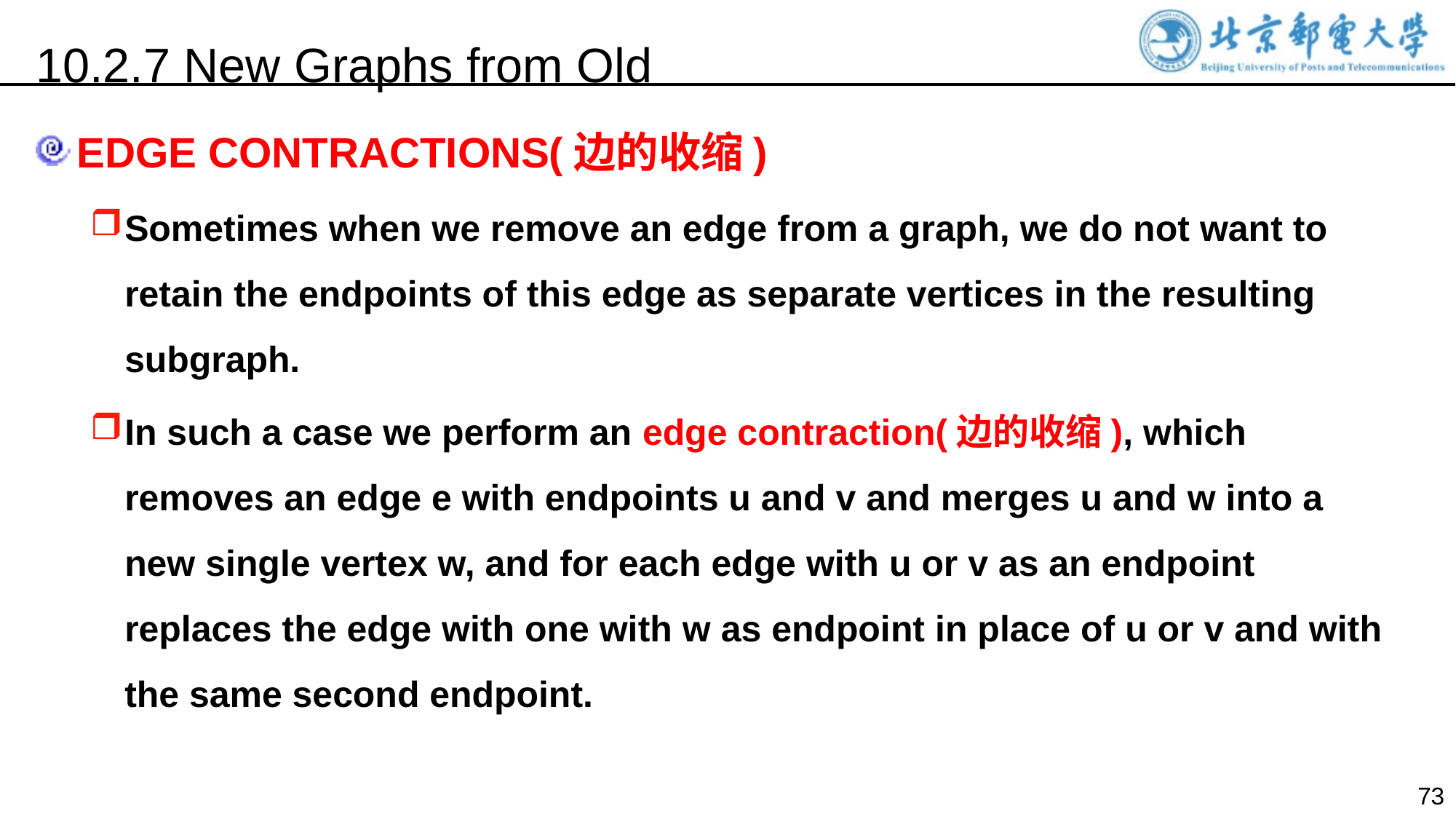

10.2.7 New Graphs from Old
EDGE CONTRACTIONS(边的收缩)
Sometimes when we remove an edge from a graph, we do not want to retain the endpoints of this edge as separate vertices in the resulting subgraph.
In such a case we perform an edge contraction(边的收缩), which removes an edge e with endpoints u and v and merges u and w into a new single vertex w, and for each edge with u or v as an endpoint replaces the edge with one with w as endpoint in place of u or v and with the same second endpoint.